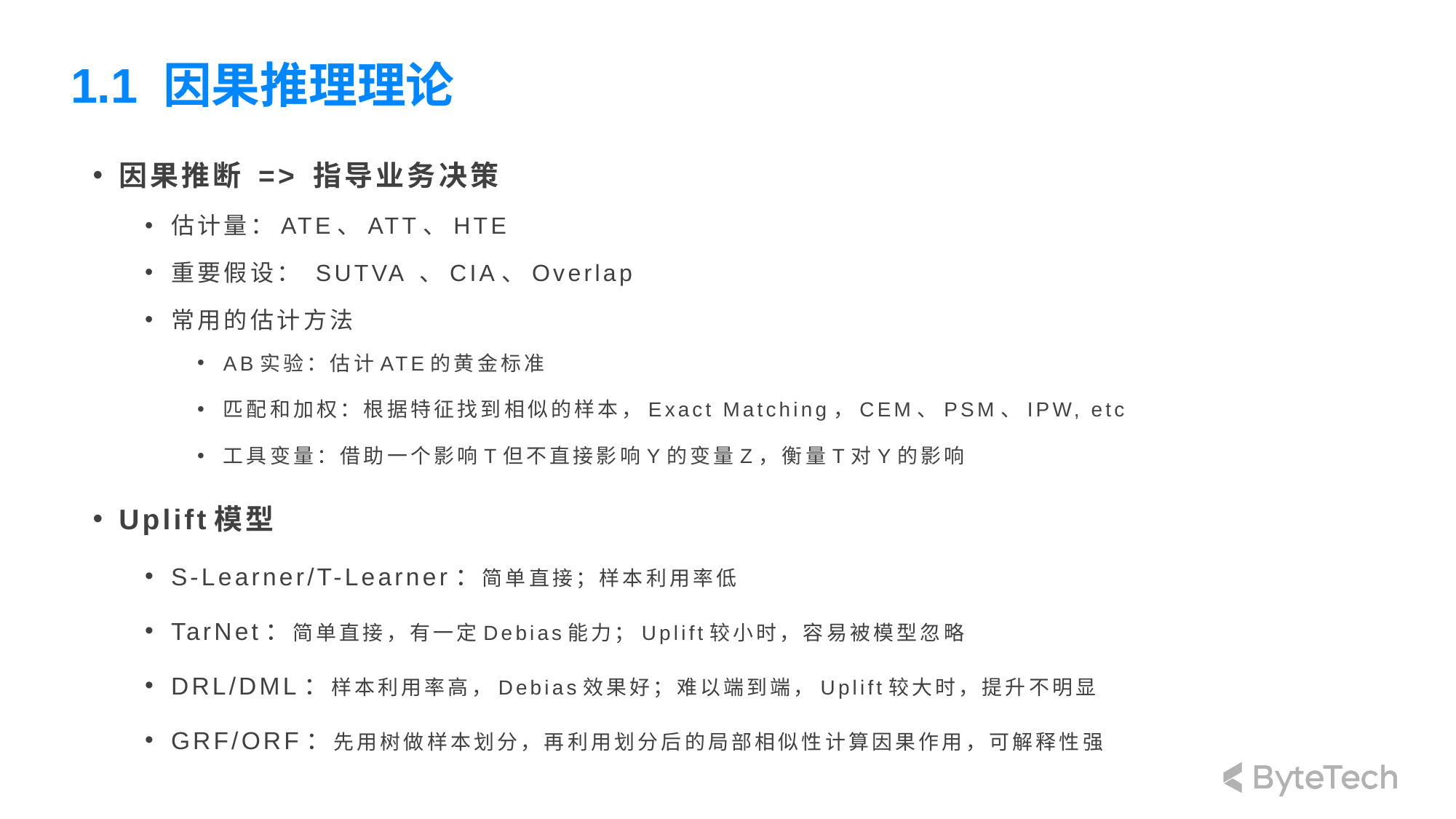

# 1.1 因果推理理论
因果推断 => 指导业务决策
估计量：ATE、ATT、HTE
重要假设： SUTVA 、CIA、Overlap
常用的估计方法
AB实验：估计ATE的黄金标准
匹配和加权：根据特征找到相似的样本，Exact Matching，CEM、PSM、IPW, etc
工具变量：借助一个影响T但不直接影响Y的变量Z，衡量T对Y的影响
Uplift模型
S-Learner/T-Learner：简单直接；样本利用率低
TarNet：简单直接，有一定Debias能力；Uplift较小时，容易被模型忽略
DRL/DML：样本利用率高，Debias效果好；难以端到端，Uplift较大时，提升不明显
GRF/ORF：先用树做样本划分，再利用划分后的局部相似性计算因果作用，可解释性强